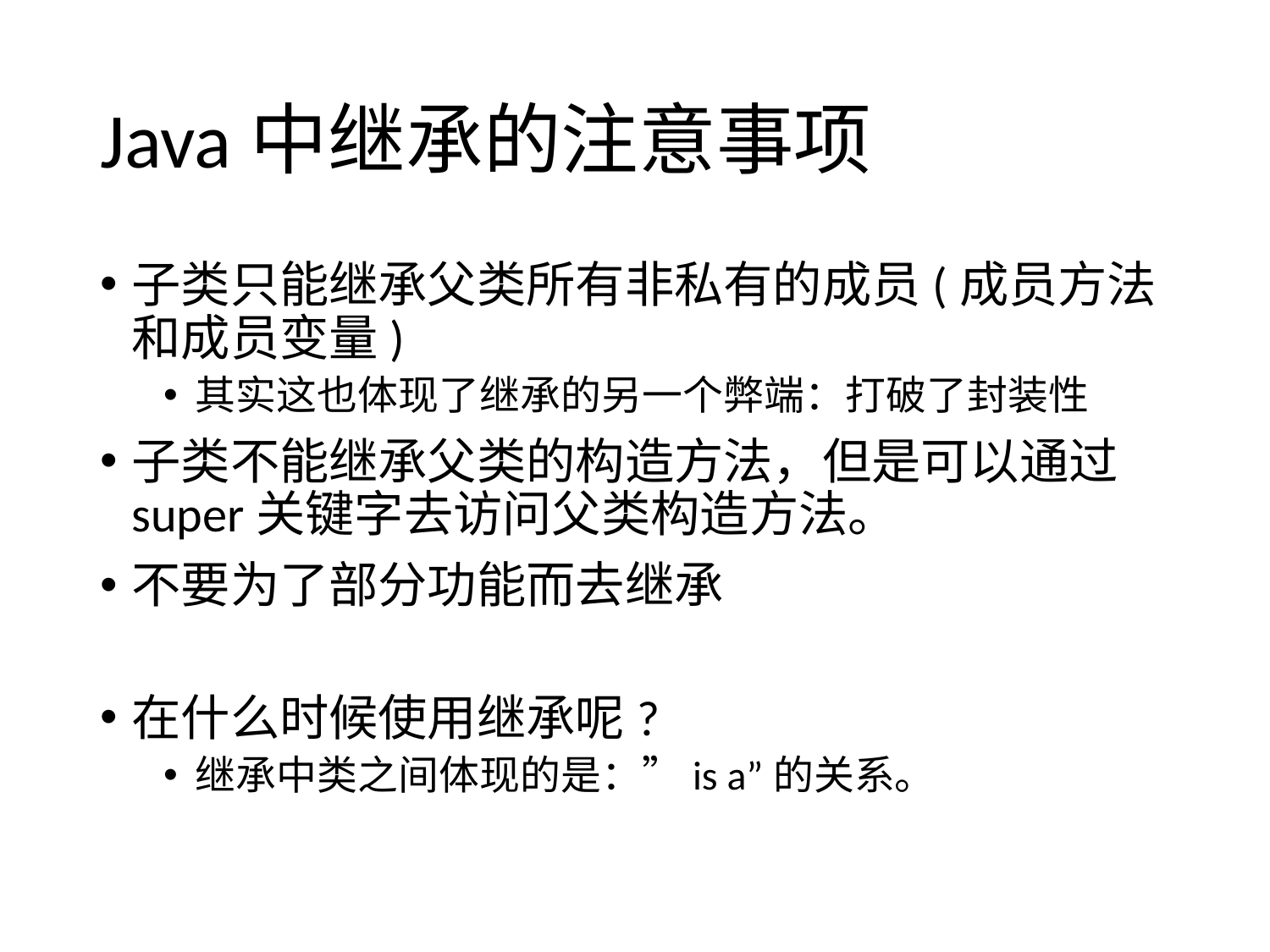

# Java中继承的注意事项
子类只能继承父类所有非私有的成员(成员方法和成员变量)
其实这也体现了继承的另一个弊端：打破了封装性
子类不能继承父类的构造方法，但是可以通过super关键字去访问父类构造方法。
不要为了部分功能而去继承

在什么时候使用继承呢?
继承中类之间体现的是：”is a”的关系。